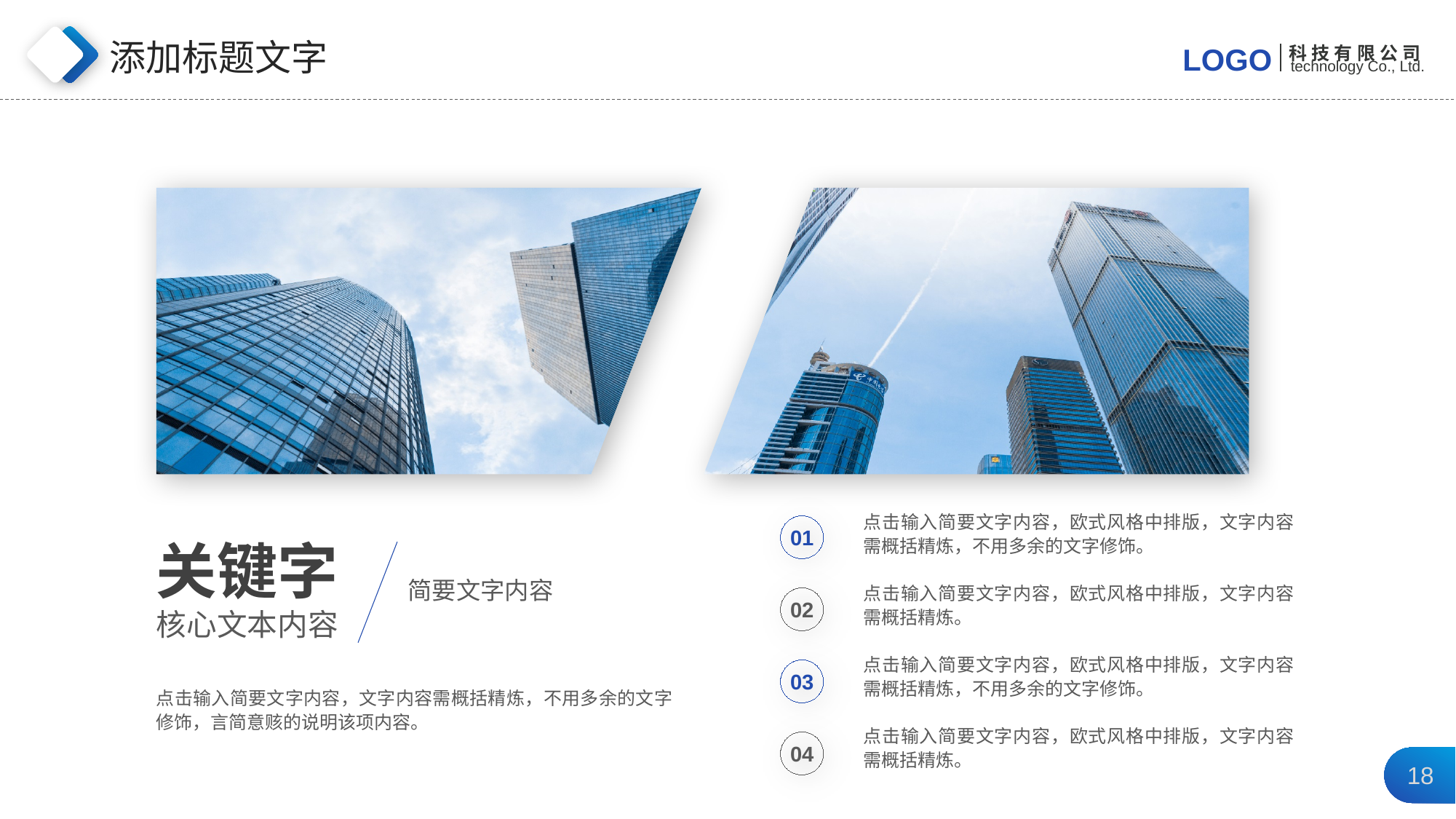

添加标题文字

点击输入简要文字内容，欧式风格中排版，文字内容需概括精炼，不用多余的文字修饰。
01
关键字
核心文本内容
点击输入简要文字内容，欧式风格中排版，文字内容需概括精炼。
简要文字内容
02
点击输入简要文字内容，欧式风格中排版，文字内容需概括精炼，不用多余的文字修饰。
03
点击输入简要文字内容，文字内容需概括精炼，不用多余的文字修饰，言简意赅的说明该项内容。
点击输入简要文字内容，欧式风格中排版，文字内容需概括精炼。
04